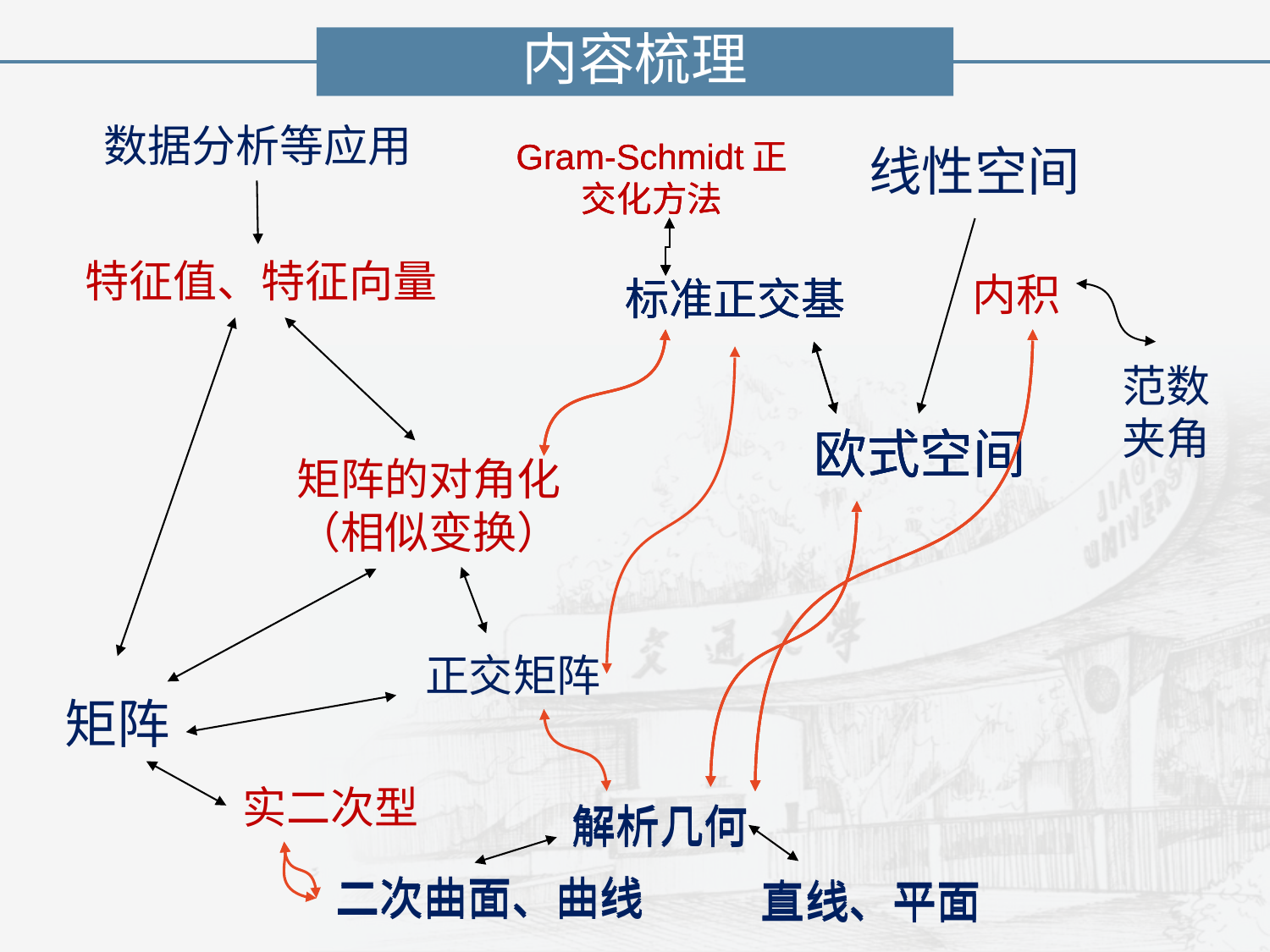

内容梳理
Gram-Schmidt正交化方法
Gram-Schmidt正交化方法
Gram-Schmidt正交化方法
数据分析等应用
线性空间
特征值、特征向量
内积
标准正交基
标准正交基
标准正交基
范数
夹角
欧式空间
欧式空间
欧式空间
矩阵的对角化（相似变换）
正交矩阵
矩阵
实二次型
解析几何
解析几何
二次曲面、曲线
二次曲面、曲线
直线、平面
直线、平面